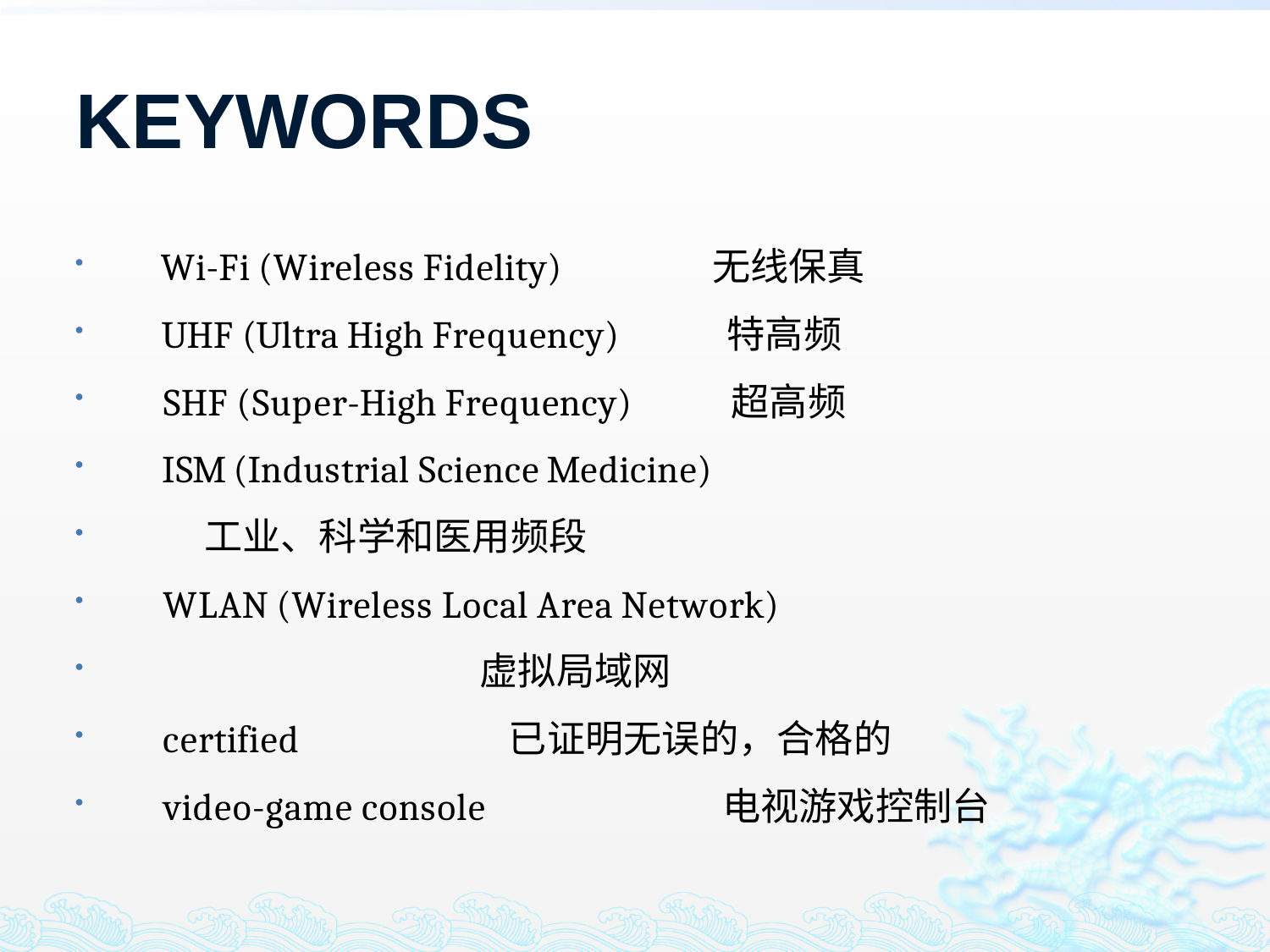

# KEYWORDS
     Wi-Fi (Wireless Fidelity)                 无线保真
　UHF (Ultra High Frequency)            特高频
　SHF (Super-High Frequency)           超高频
　ISM (Industrial Science Medicine)
				工业、科学和医用频段
　WLAN (Wireless Local Area Network)
                                         虚拟局域网
　certified                        已证明无误的，合格的
　video-game console                      	电视游戏控制台